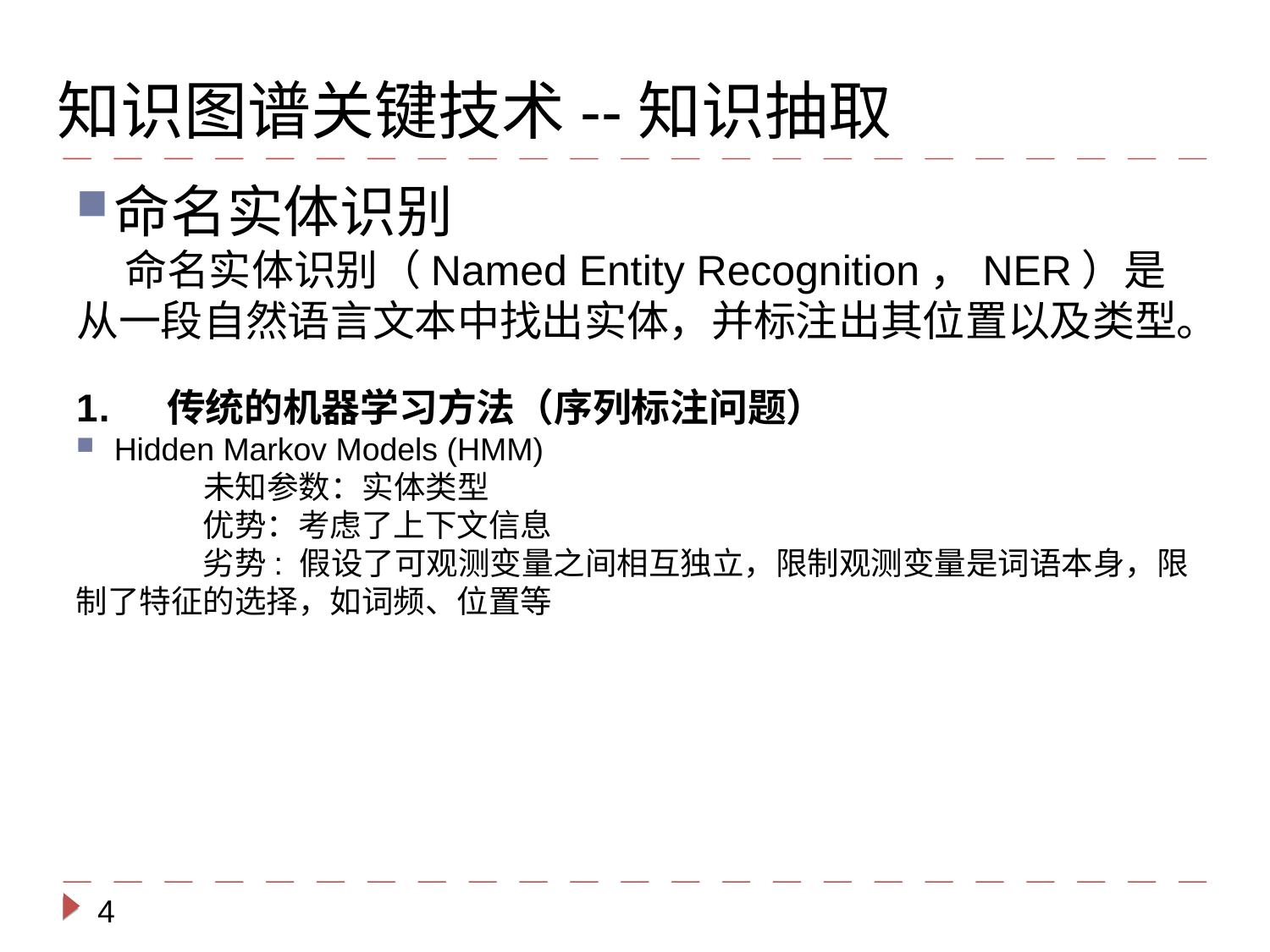

知识图谱关键技术--知识抽取
命名实体识别
    命名实体识别（Named Entity Recognition，NER）是从一段自然语言文本中找出实体，并标注出其位置以及类型。

  传统的机器学习方法（序列标注问题）
Hidden Markov Models (HMM)
	未知参数：实体类型
	优势：考虑了上下文信息
	劣势: 假设了可观测变量之间相互独立，限制观测变量是词语本身，限制了特征的选择，如词频、位置等

4